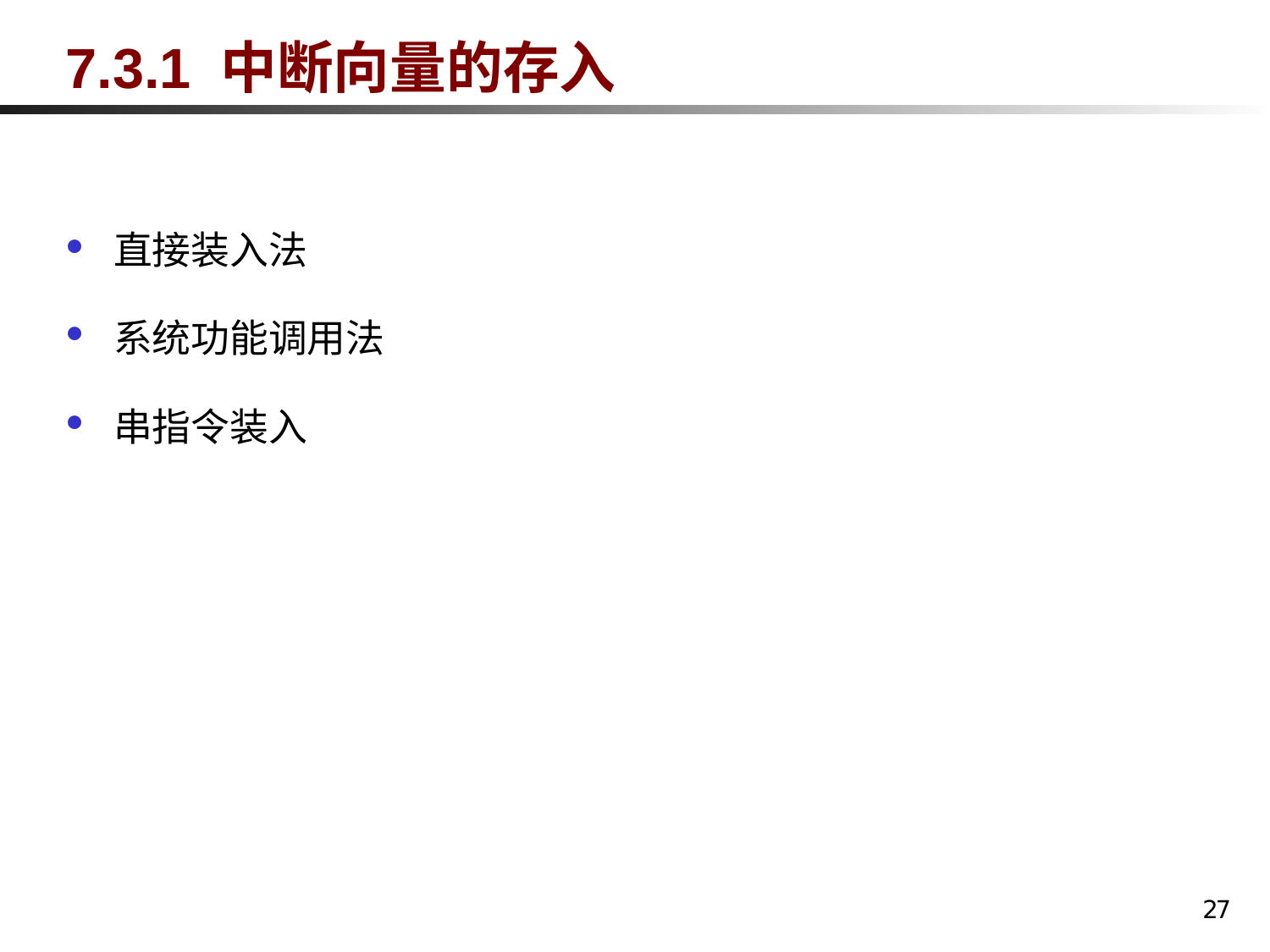

# 7.3.1 中断向量的存入
直接装入法
系统功能调用法
串指令装入
27